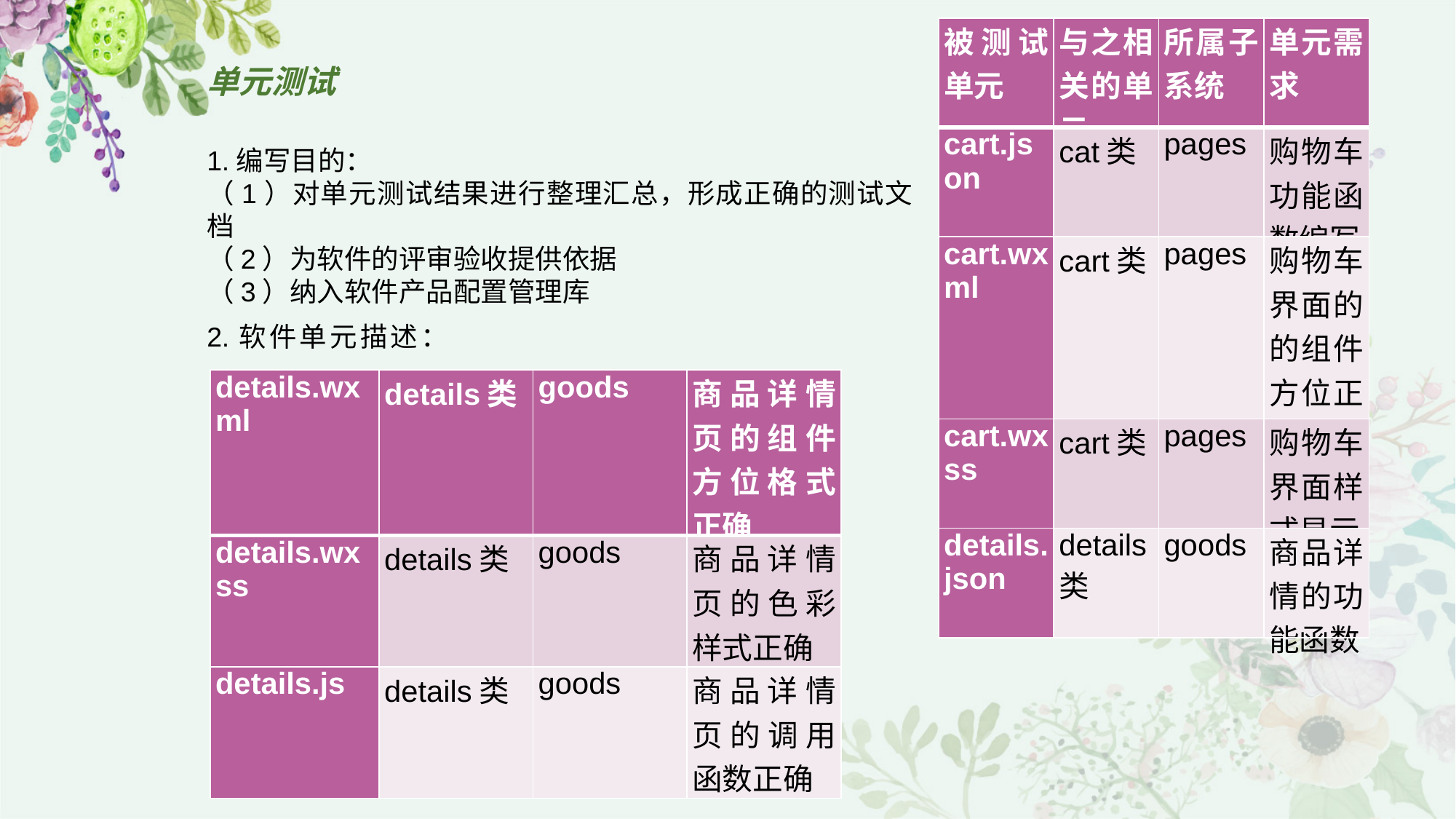

| 被测试单元 | 与之相关的单元 | 所属子系统 | 单元需求 |
| --- | --- | --- | --- |
| cart.json | cat类 | pages | 购物车功能函数编写 |
| cart.wxml | cart类 | pages | 购物车界面的的组件方位正确摆放 |
| cart.wxss | cart类 | pages | 购物车界面样式显示 |
| details.json | details类 | goods | 商品详情的功能函数 |
# 单元测试
1.编写目的：
（1）对单元测试结果进行整理汇总，形成正确的测试文档
（2）为软件的评审验收提供依据
（3）纳入软件产品配置管理库
2.软件单元描述：
| details.wxml | details类 | goods | 商品详情页的组件方位格式正确 |
| --- | --- | --- | --- |
| details.wxss | details类 | goods | 商品详情页的色彩样式正确 |
| details.js | details类 | goods | 商品详情页的调用函数正确 |